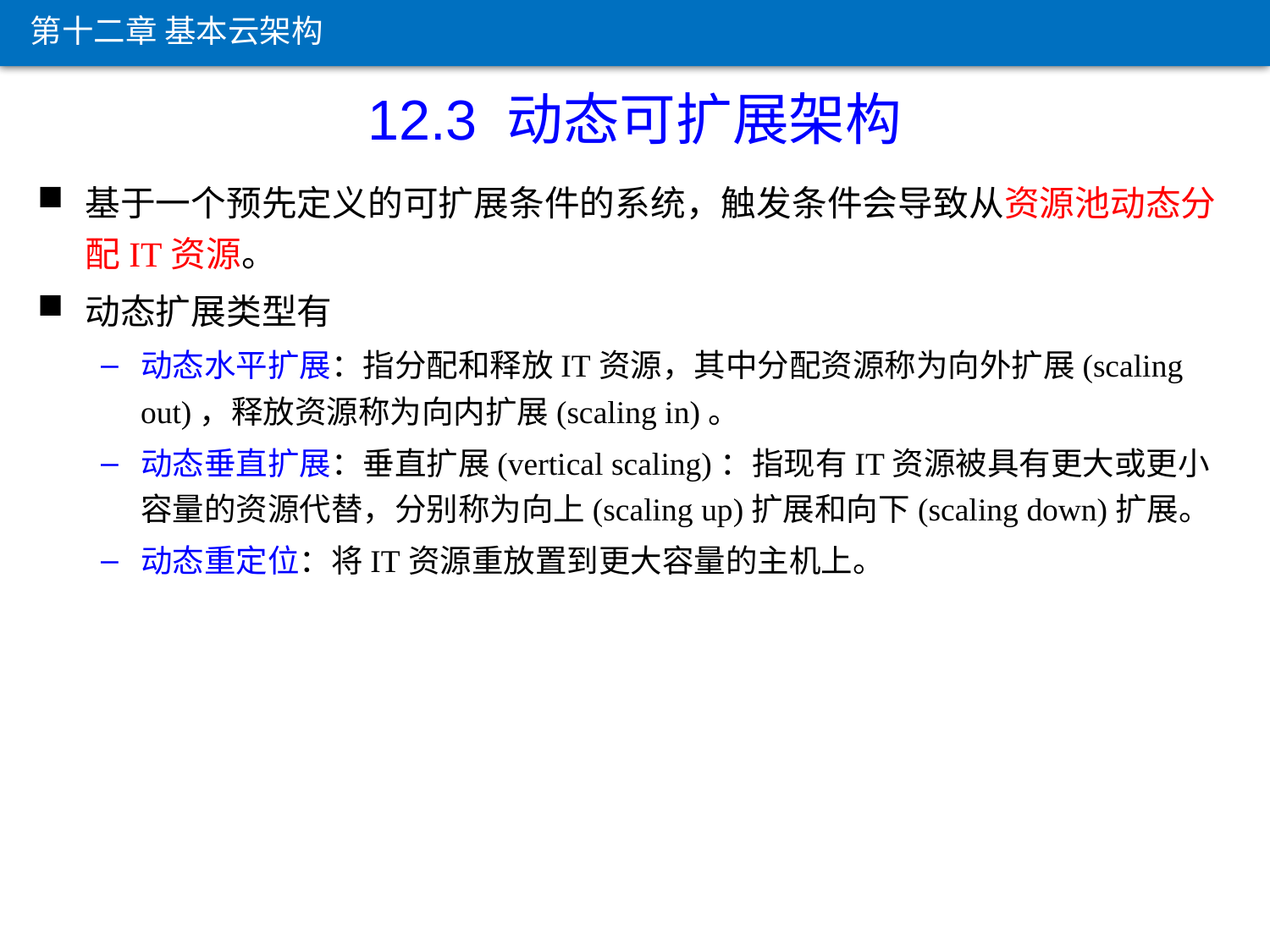

第十二章 基本云架构
12.3 动态可扩展架构
基于一个预先定义的可扩展条件的系统，触发条件会导致从资源池动态分配IT资源。
动态扩展类型有
动态水平扩展：指分配和释放IT资源，其中分配资源称为向外扩展(scaling out)，释放资源称为向内扩展(scaling in)。
动态垂直扩展：垂直扩展(vertical scaling)：指现有IT资源被具有更大或更小容量的资源代替，分别称为向上(scaling up)扩展和向下(scaling down)扩展。
动态重定位：将IT资源重放置到更大容量的主机上。
39